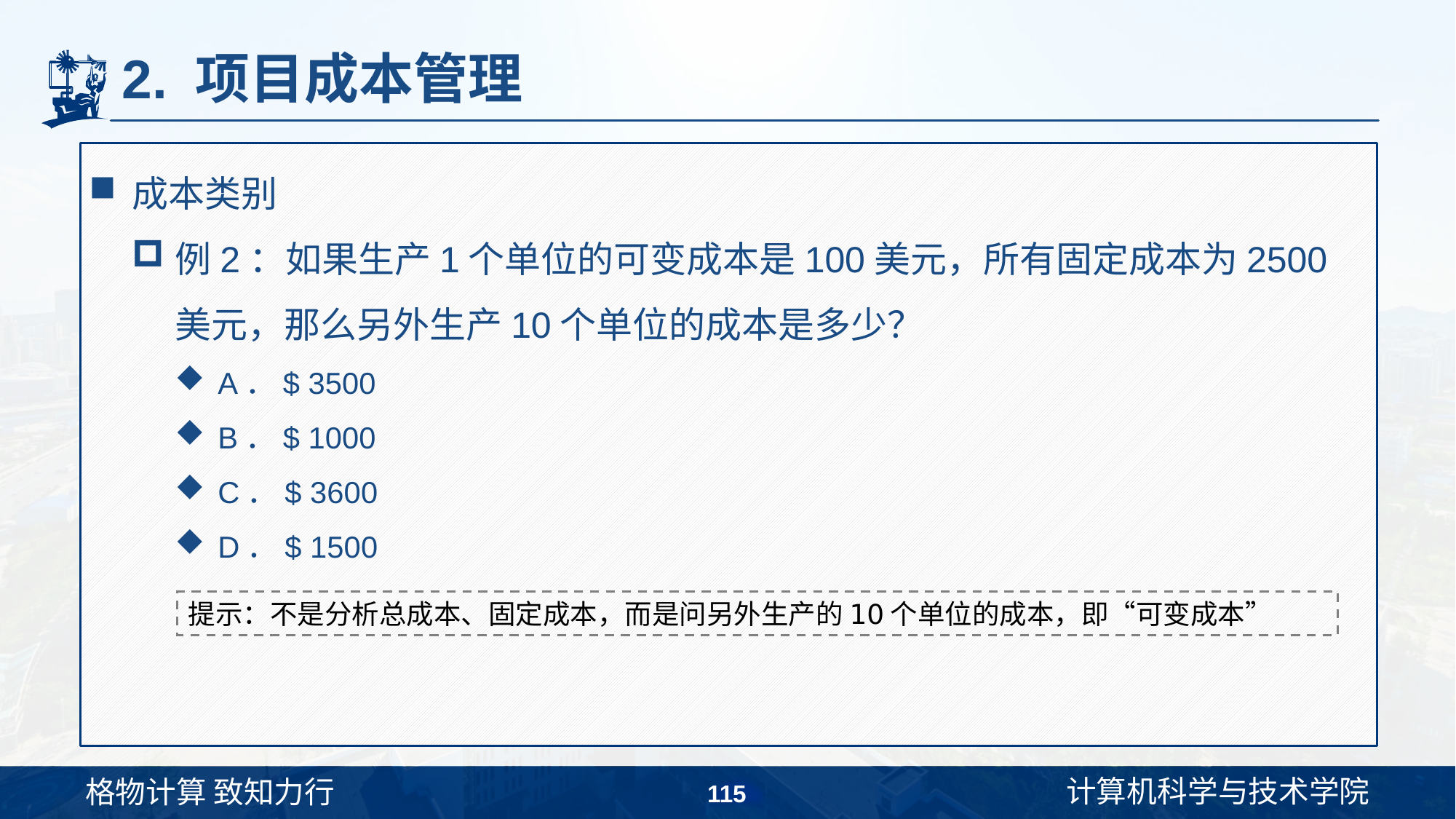

# 2. 项目成本管理
成本类别
例2：如果生产1个单位的可变成本是100美元，所有固定成本为2500美元，那么另外生产10个单位的成本是多少？
A．$ 3500
B．$ 1000
C．$ 3600
D．$ 1500
提示：不是分析总成本、固定成本，而是问另外生产的10个单位的成本，即“可变成本”
115